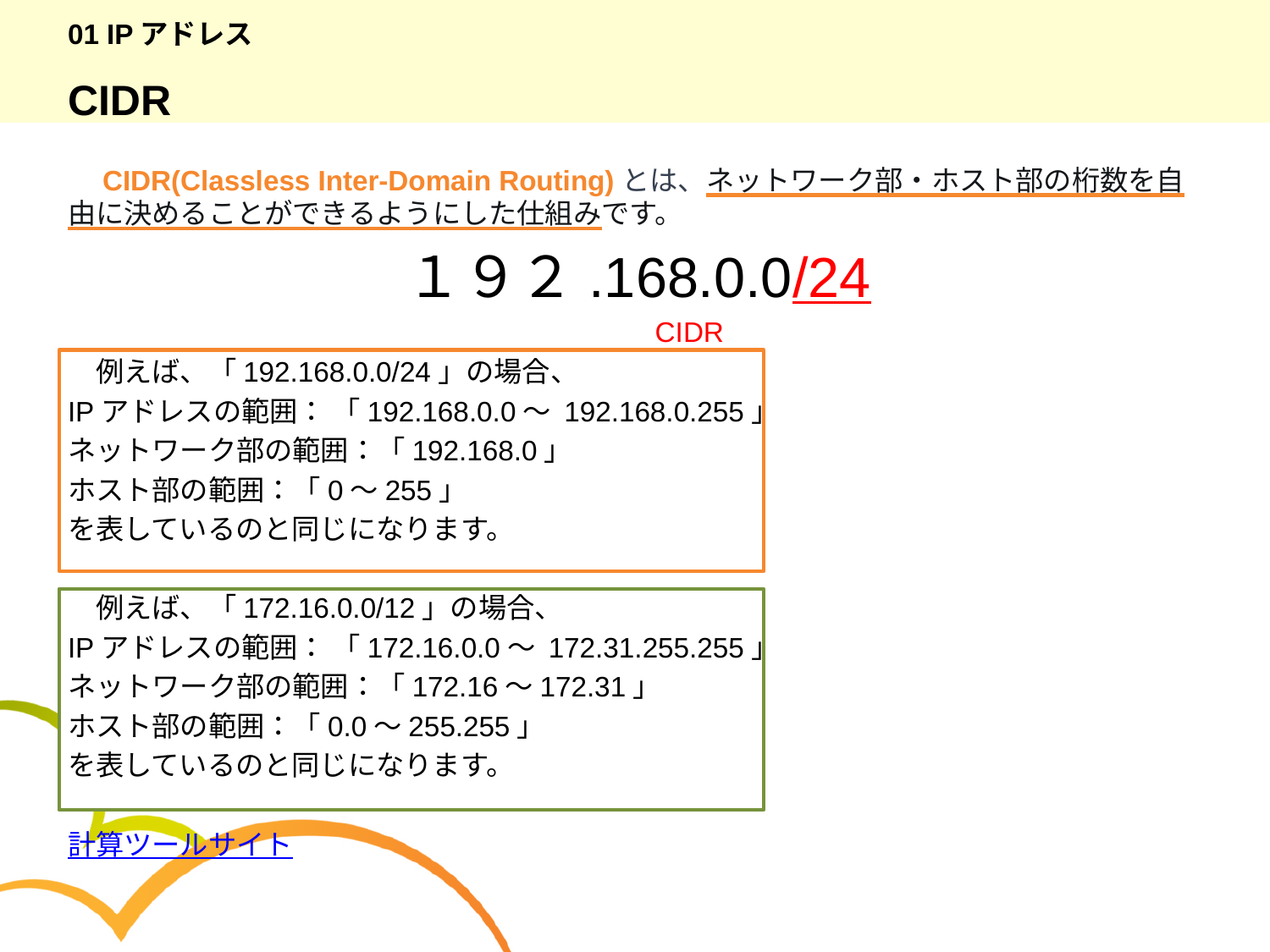

# 01 IPアドレス
CIDR
　CIDR(Classless Inter-Domain Routing)とは、ネットワーク部・ホスト部の桁数を自由に決めることができるようにした仕組みです。
１９２.168.0.0/24
                                                                           CIDR
　例えば、「192.168.0.0/24」の場合、
IPアドレスの範囲： 「192.168.0.0～ 192.168.0.255」
ネットワーク部の範囲：「192.168.0」
ホスト部の範囲：「0～255」
を表しているのと同じになります。

　例えば、「172.16.0.0/12」の場合、
IPアドレスの範囲： 「172.16.0.0～ 172.31.255.255」
ネットワーク部の範囲：「172.16～172.31」
ホスト部の範囲：「0.0～255.255」
を表しているのと同じになります。

計算ツールサイト